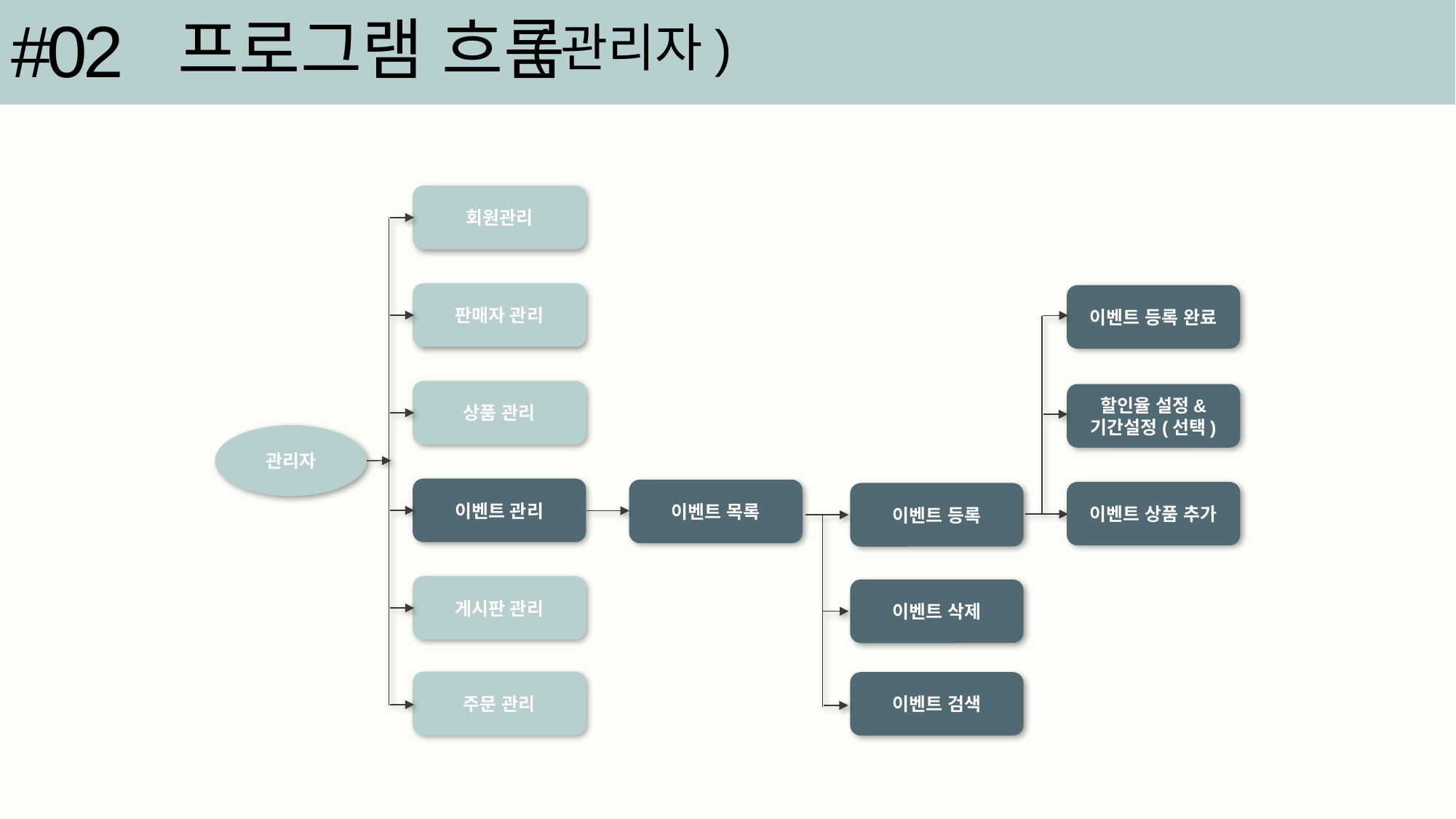

#02
프로그램 흐름
(관리자)

회원관리
판매자 관리
이벤트 등록 완료
상품 관리
할인율 설정&
기간설정(선택)
관리자
이벤트 관리
이벤트 목록
이벤트 상품 추가
이벤트 등록
게시판 관리
이벤트 삭제
주문 관리
이벤트 검색